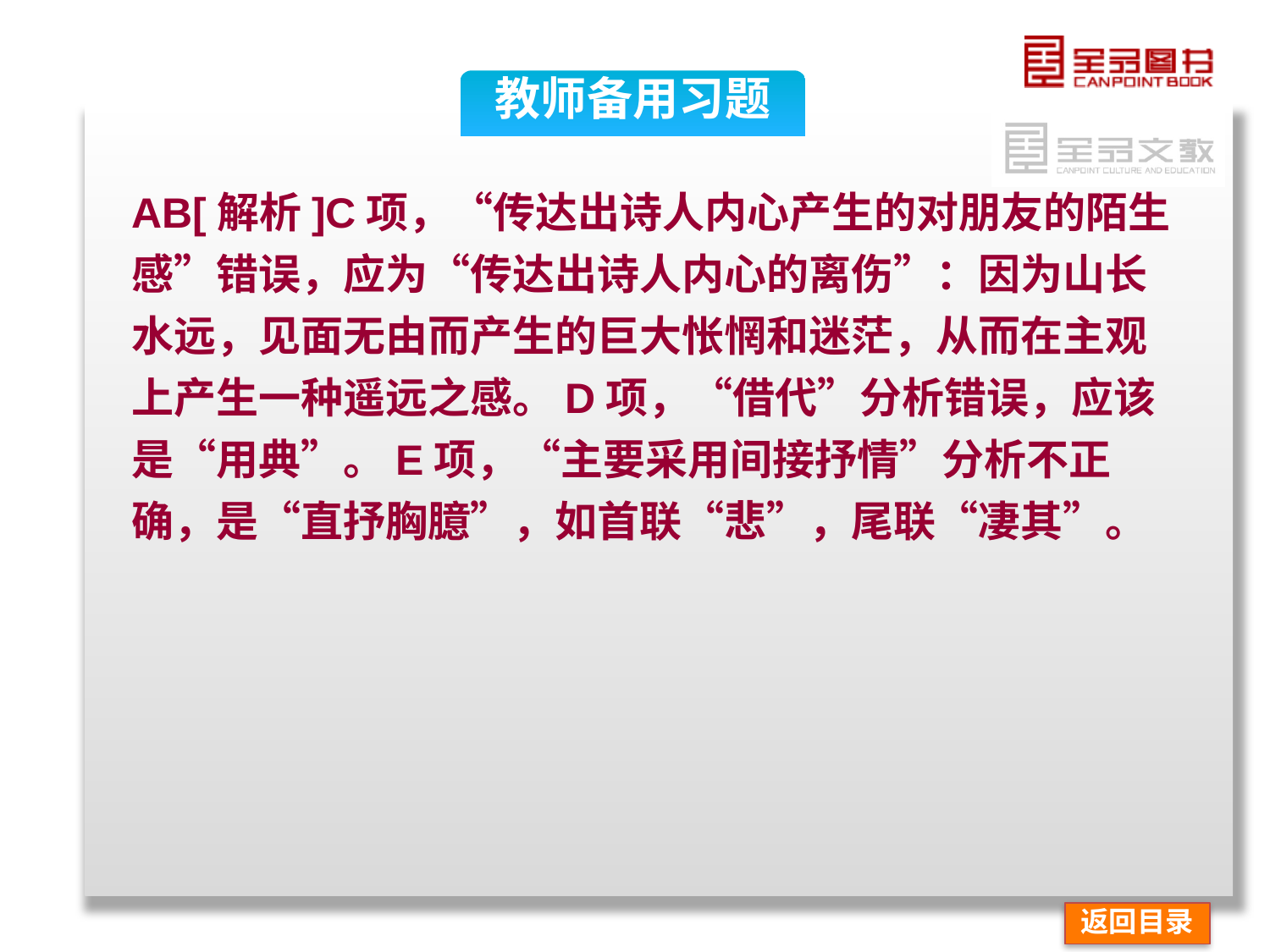

教师备用习题
AB[解析]C项，“传达出诗人内心产生的对朋友的陌生感”错误，应为“传达出诗人内心的离伤”：因为山长水远，见面无由而产生的巨大怅惘和迷茫，从而在主观上产生一种遥远之感。D项，“借代”分析错误，应该是“用典”。E项，“主要采用间接抒情”分析不正确，是“直抒胸臆”，如首联“悲”，尾联“凄其”。
返回目录